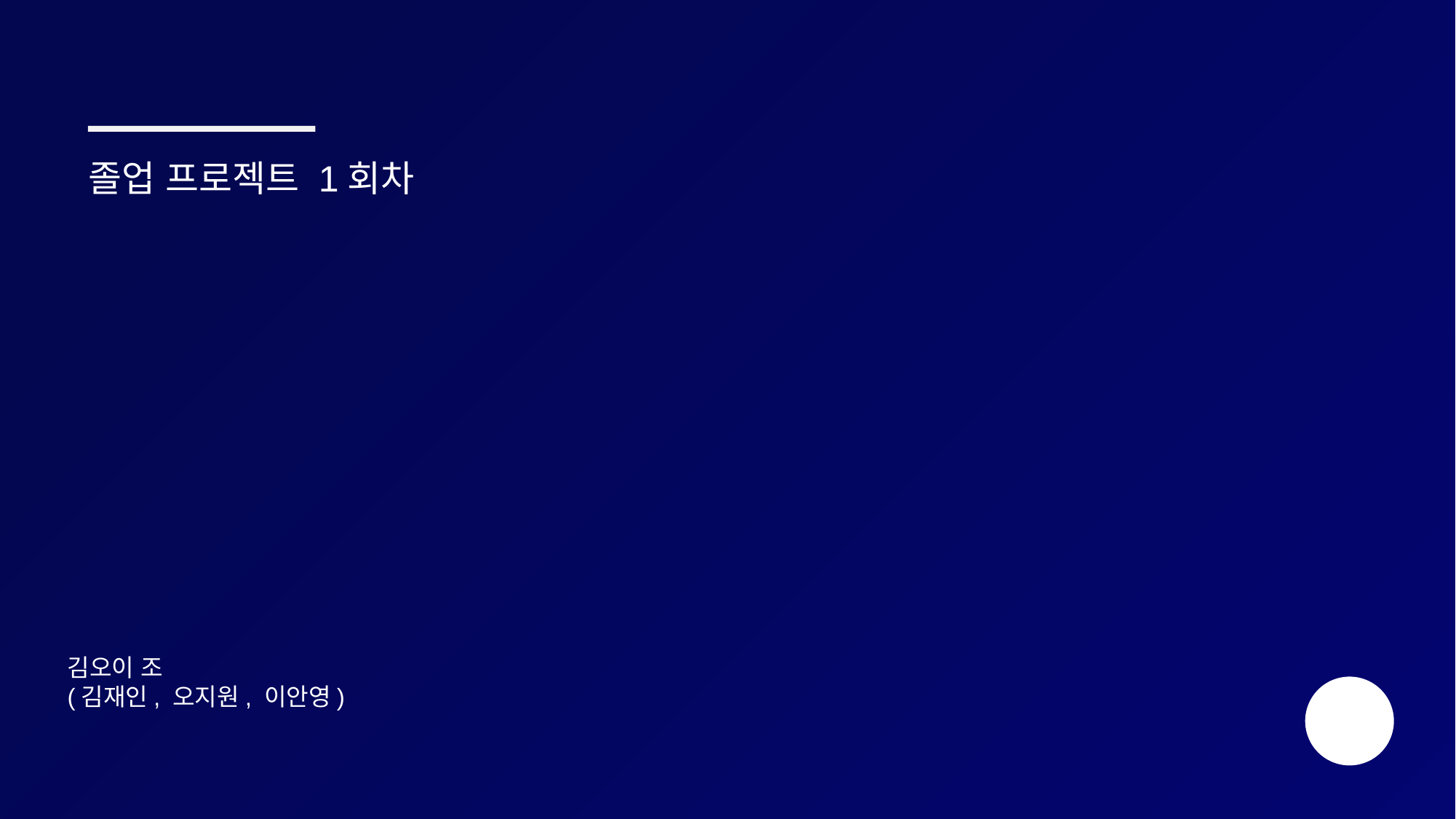

졸업 프로젝트 1회차
김오이 조
(김재인, 오지원, 이안영)